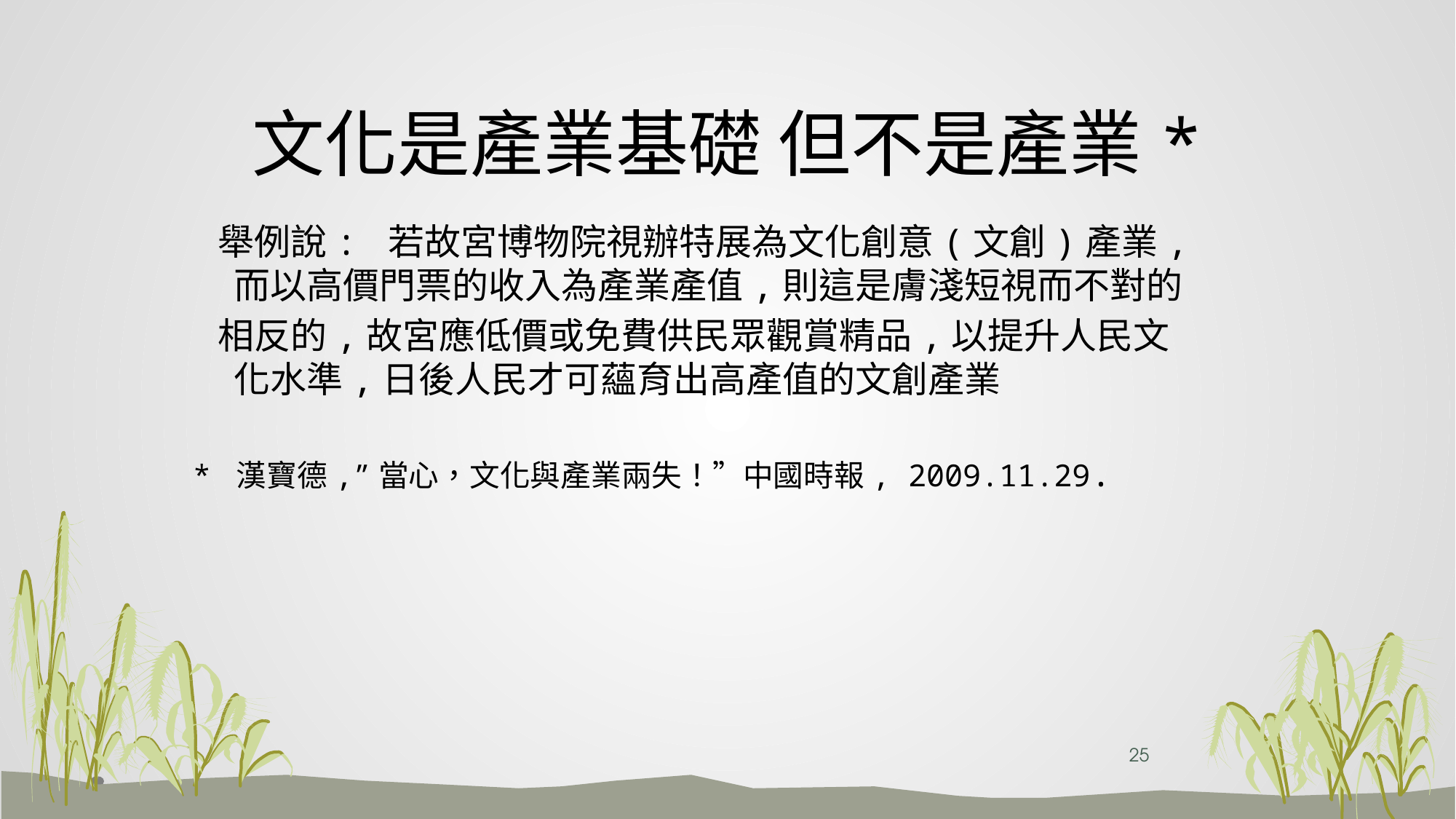

# 文化是產業基礎 但不是產業*
  舉例說: 若故宮博物院視辦特展為文化創意(文創)產業,而以高價門票的收入為產業產值,則這是膚淺短視而不對的
  相反的,故宮應低價或免費供民眾觀賞精品,以提升人民文化水準,日後人民才可蘊育出高產值的文創產業

* 漢寶德,”當心，文化與產業兩失！”中國時報, 2009.11.29.
25